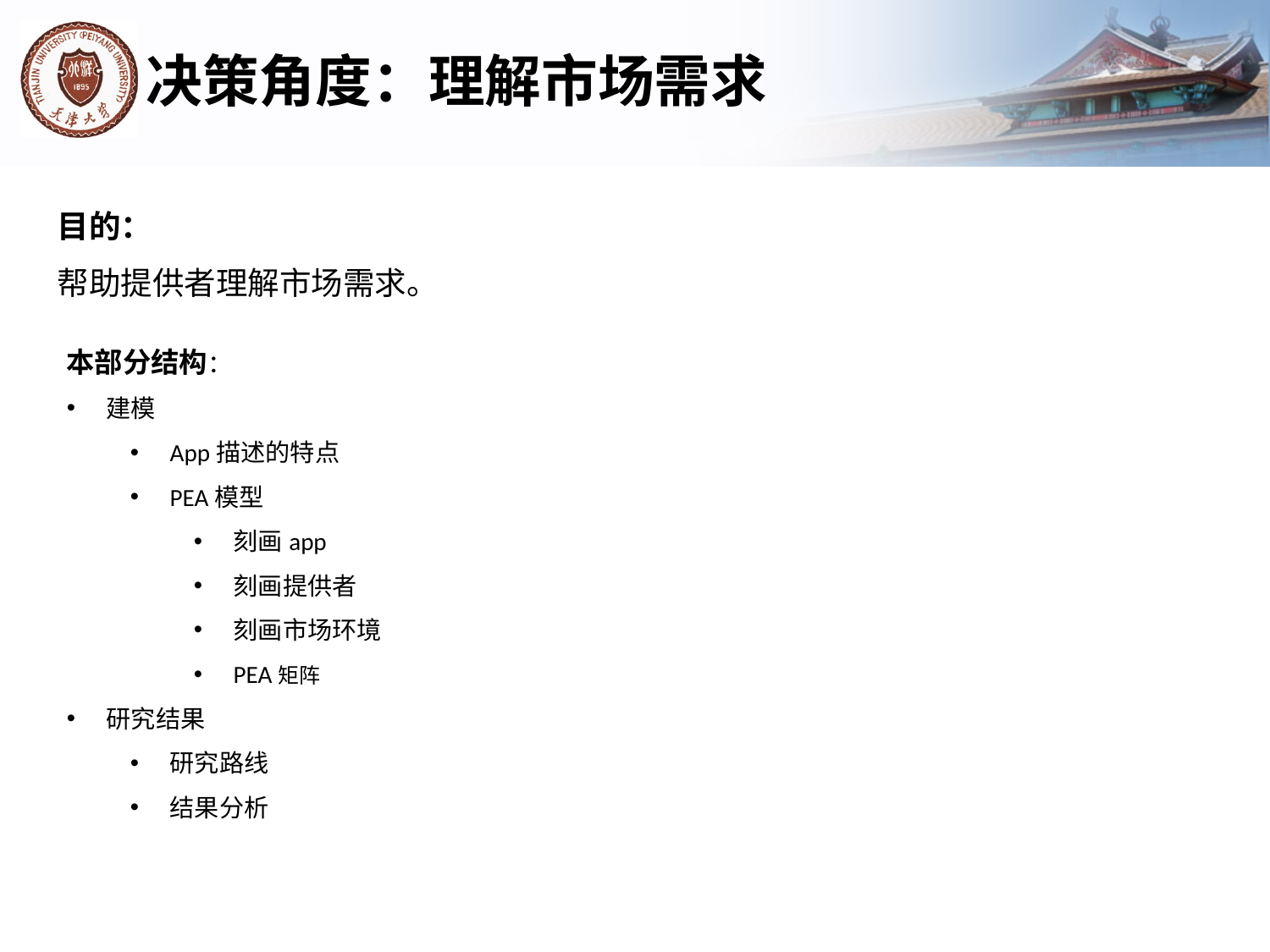

# 决策角度：理解市场需求
目的：
帮助提供者理解市场需求。
本部分结构：
建模
App描述的特点
PEA模型
刻画app
刻画提供者
刻画市场环境
PEA矩阵
研究结果
研究路线
结果分析
6